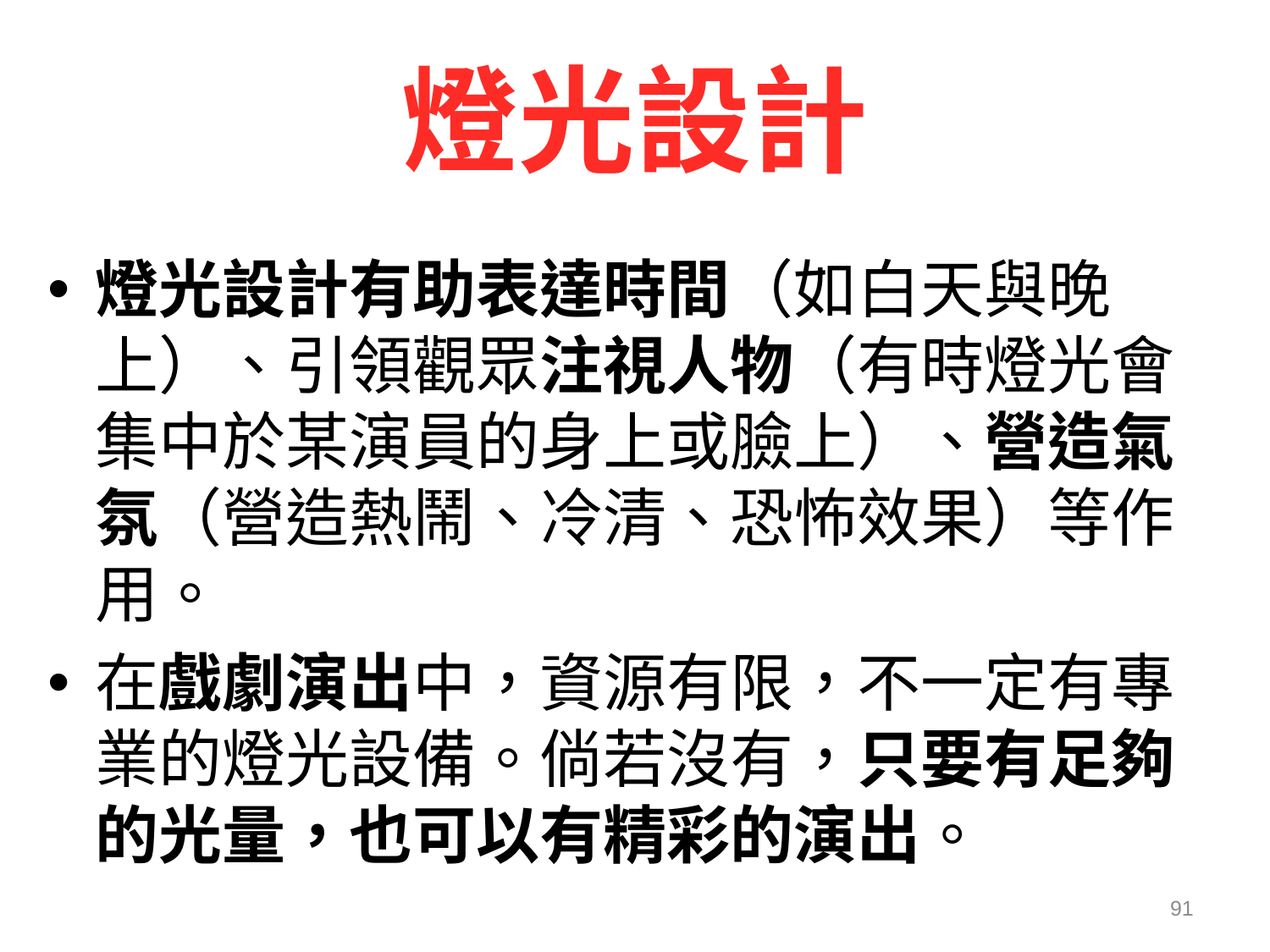

# 燈光設計
燈光設計有助表達時間（如白天與晚上）、引領觀眾注視人物（有時燈光會集中於某演員的身上或臉上）、營造氣氛（營造熱鬧、冷清、恐怖效果）等作用。
在戲劇演出中，資源有限，不一定有專業的燈光設備。倘若沒有，只要有足夠的光量，也可以有精彩的演出。
91